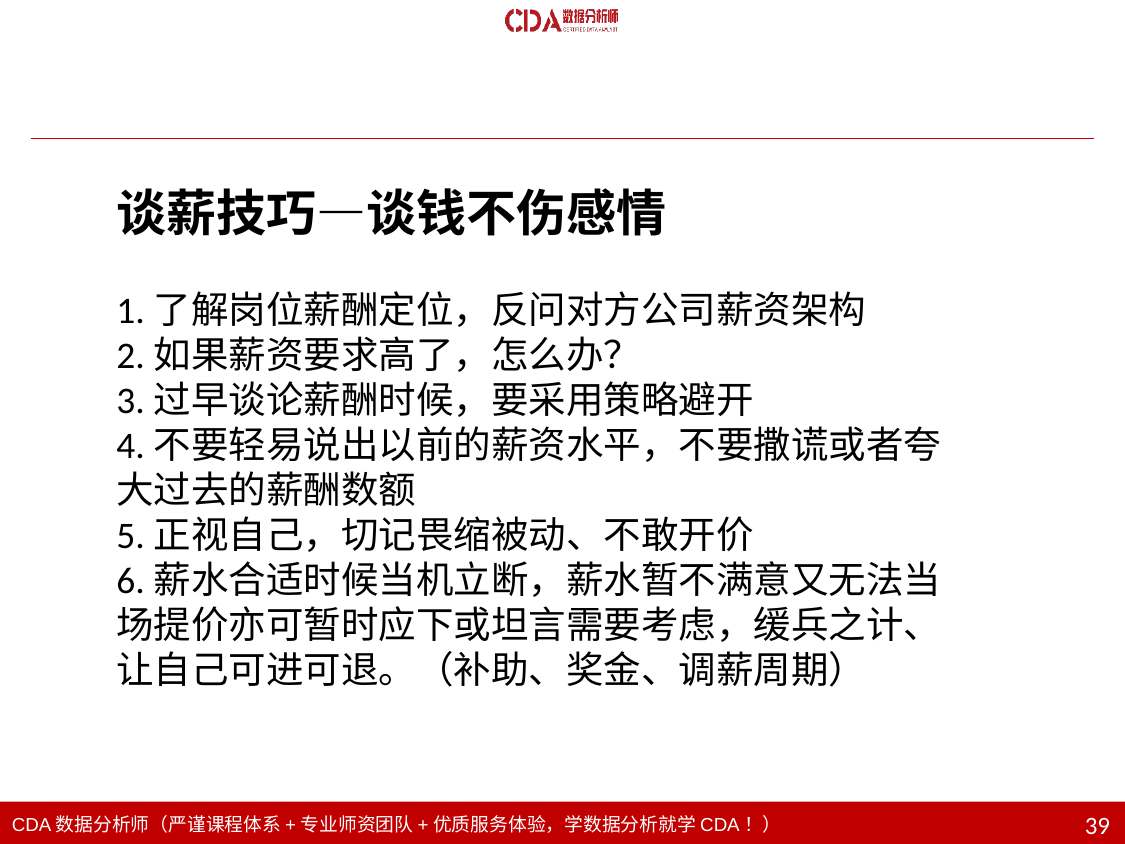

谈薪技巧—谈钱不伤感情

1.了解岗位薪酬定位，反问对方公司薪资架构
2.如果薪资要求高了，怎么办？
3.过早谈论薪酬时候，要采用策略避开
4.不要轻易说出以前的薪资水平，不要撒谎或者夸大过去的薪酬数额
5.正视自己，切记畏缩被动、不敢开价
6.薪水合适时候当机立断，薪水暂不满意又无法当场提价亦可暂时应下或坦言需要考虑，缓兵之计、让自己可进可退。（补助、奖金、调薪周期）
39